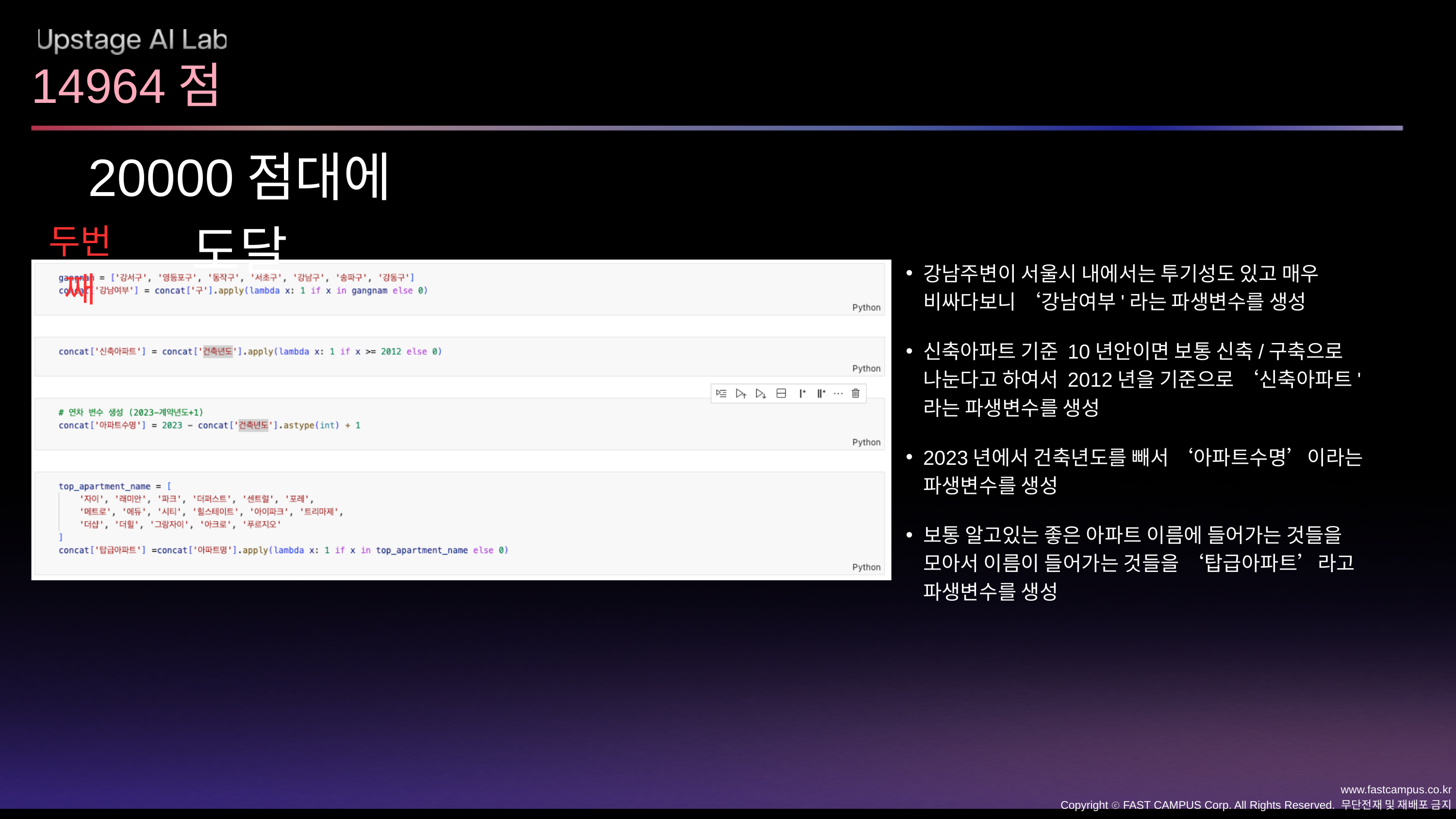

14964점

20000점대에 도달
두번째
강남주변이 서울시 내에서는 투기성도 있고 매우 비싸다보니 ‘강남여부'라는 파생변수를 생성

신축아파트 기준 10년안이면 보통 신축/구축으로 나눈다고 하여서 2012년을 기준으로 ‘신축아파트'라는 파생변수를 생성

2023년에서 건축년도를 빼서 ‘아파트수명’이라는 파생변수를 생성

보통 알고있는 좋은 아파트 이름에 들어가는 것들을 모아서 이름이 들어가는 것들을 ‘탑급아파트’라고 파생변수를 생성

www.fastcampus.co.kr
Copyright ⓒ FAST CAMPUS Corp. All Rights Reserved. 무단전재 및 재배포 금지